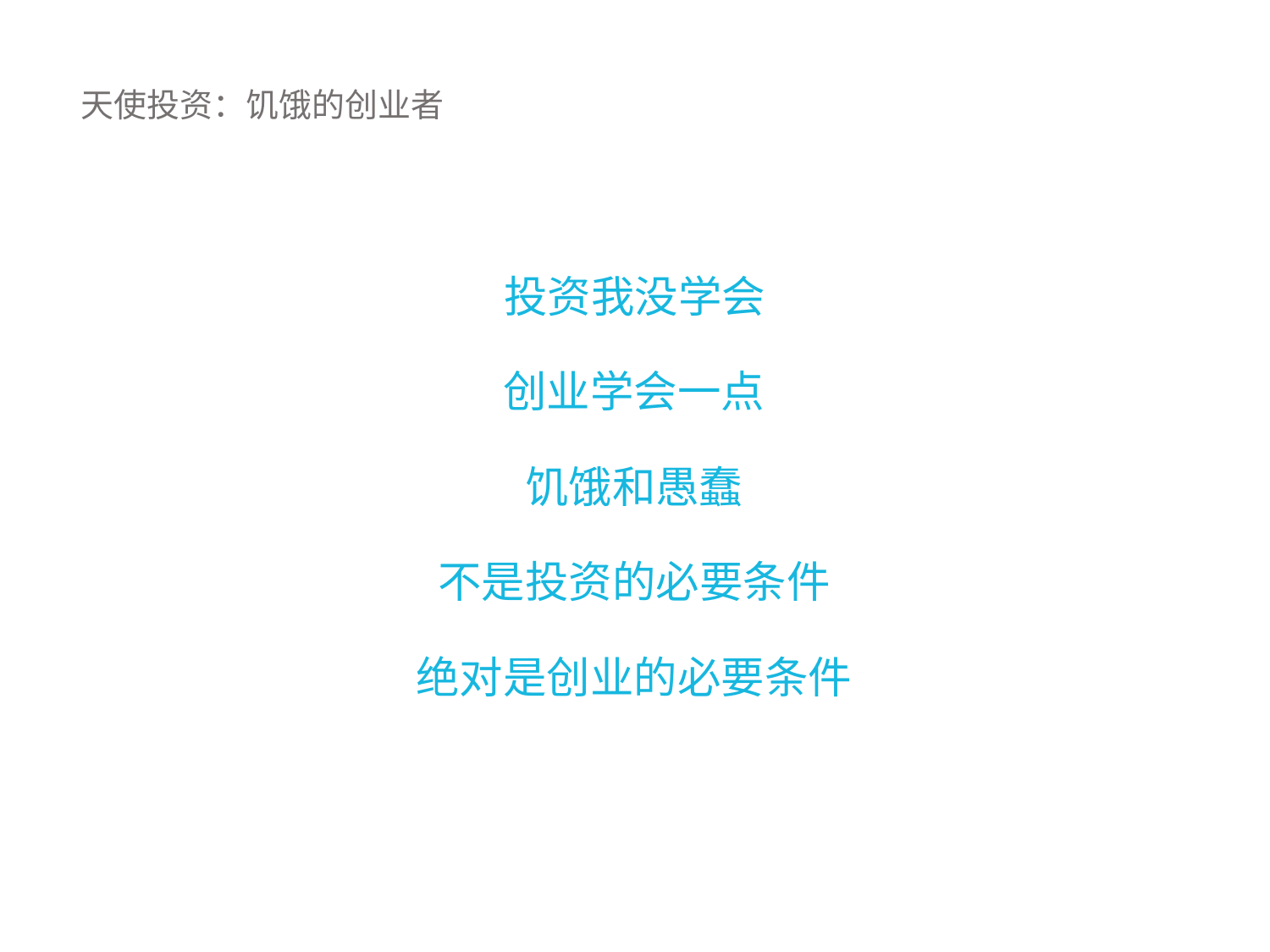

天使投资：饥饿的创业者
投资我没学会
创业学会一点
饥饿和愚蠢
不是投资的必要条件
绝对是创业的必要条件